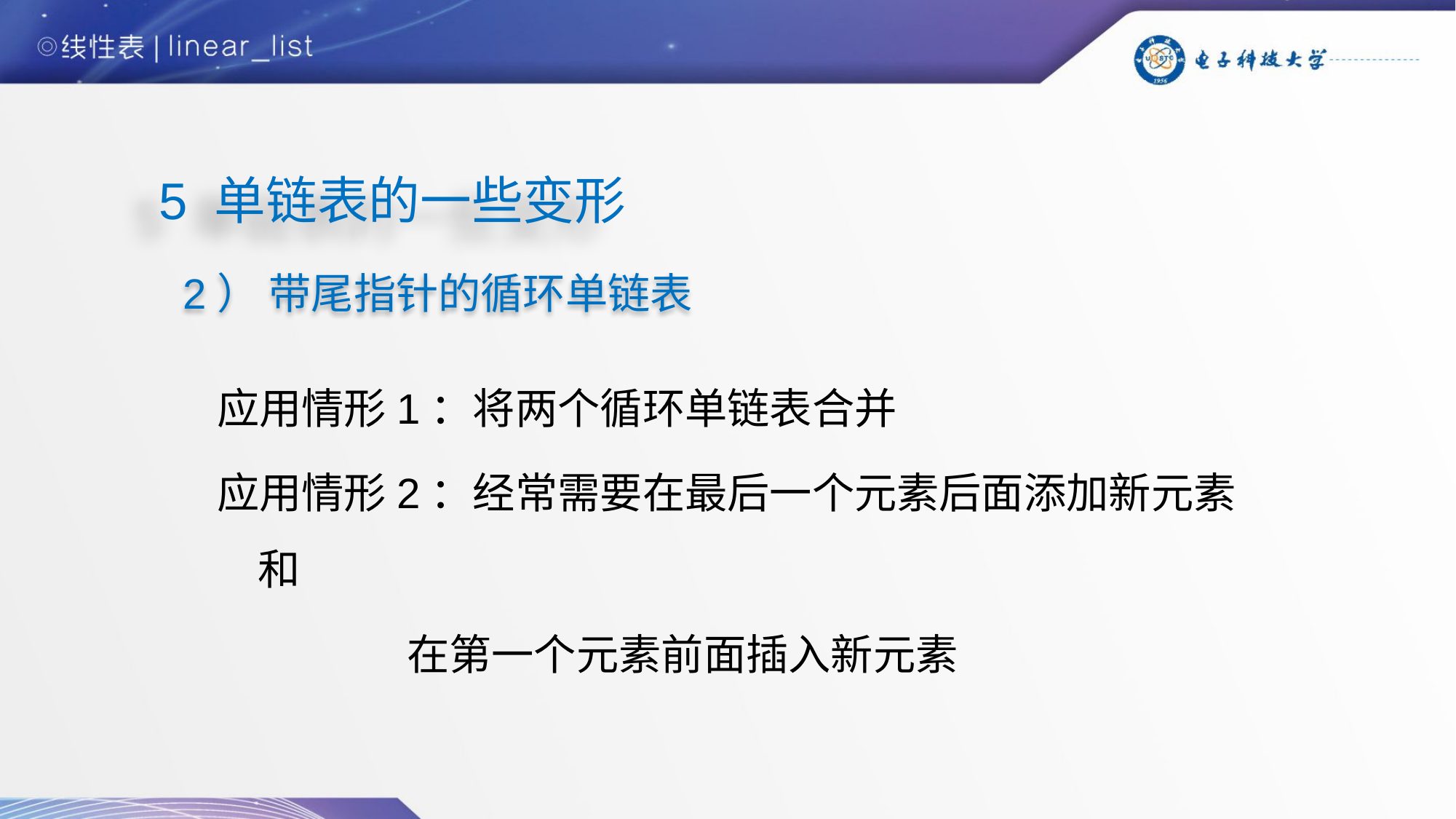

5 单链表的一些变形
2） 带尾指针的循环单链表
应用情形1：将两个循环单链表合并
应用情形2：经常需要在最后一个元素后面添加新元素和
                   在第一个元素前面插入新元素